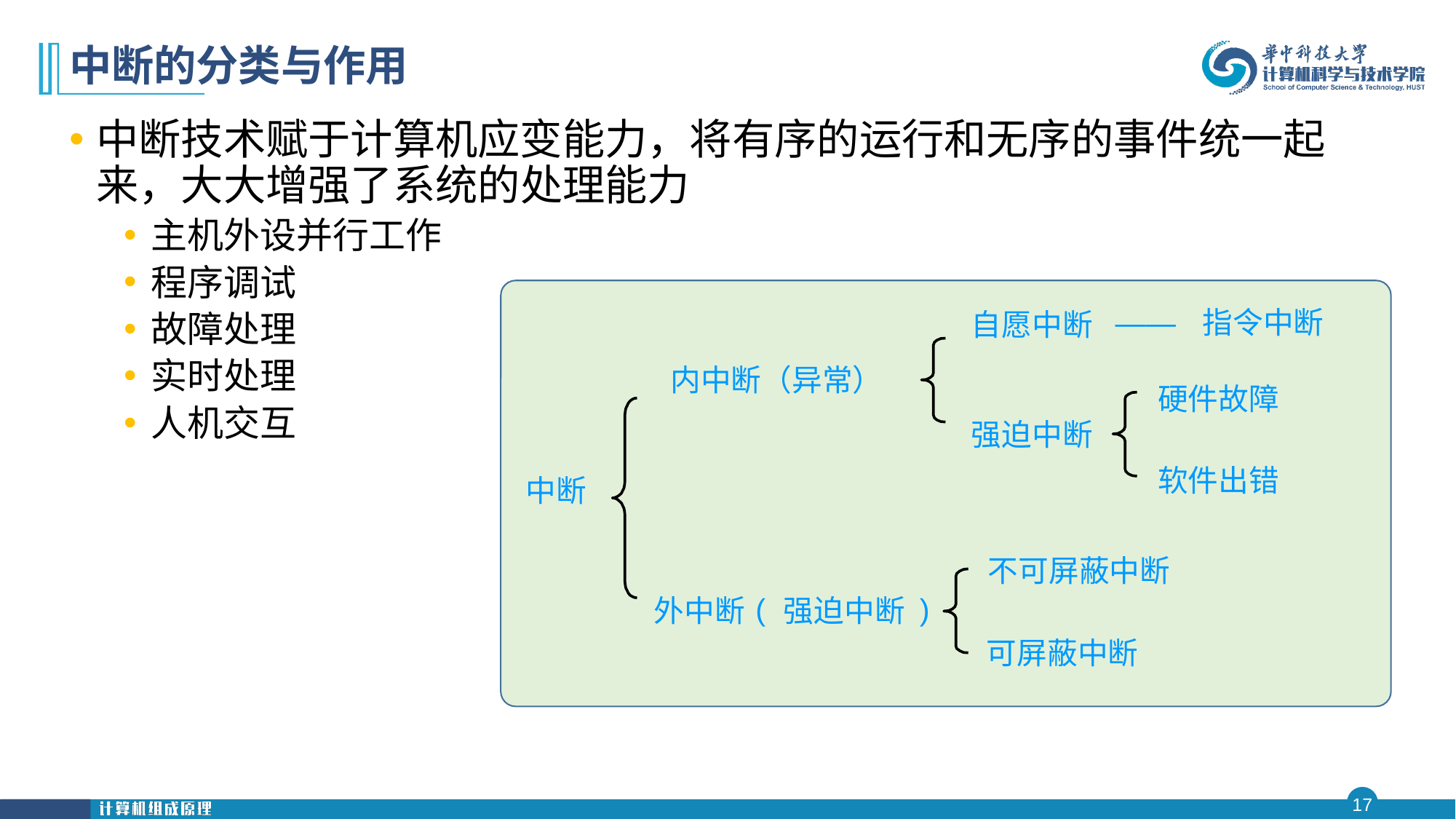

# 中断的分类与作用
中断技术赋于计算机应变能力，将有序的运行和无序的事件统一起来，大大增强了系统的处理能力
主机外设并行工作
程序调试
故障处理
实时处理
人机交互

——
指令中断
自愿中断

内中断（异常）

硬件故障

强迫中断

软件出错

中断
不可屏蔽中断

(
)

外中断
强迫中断
可屏蔽中断